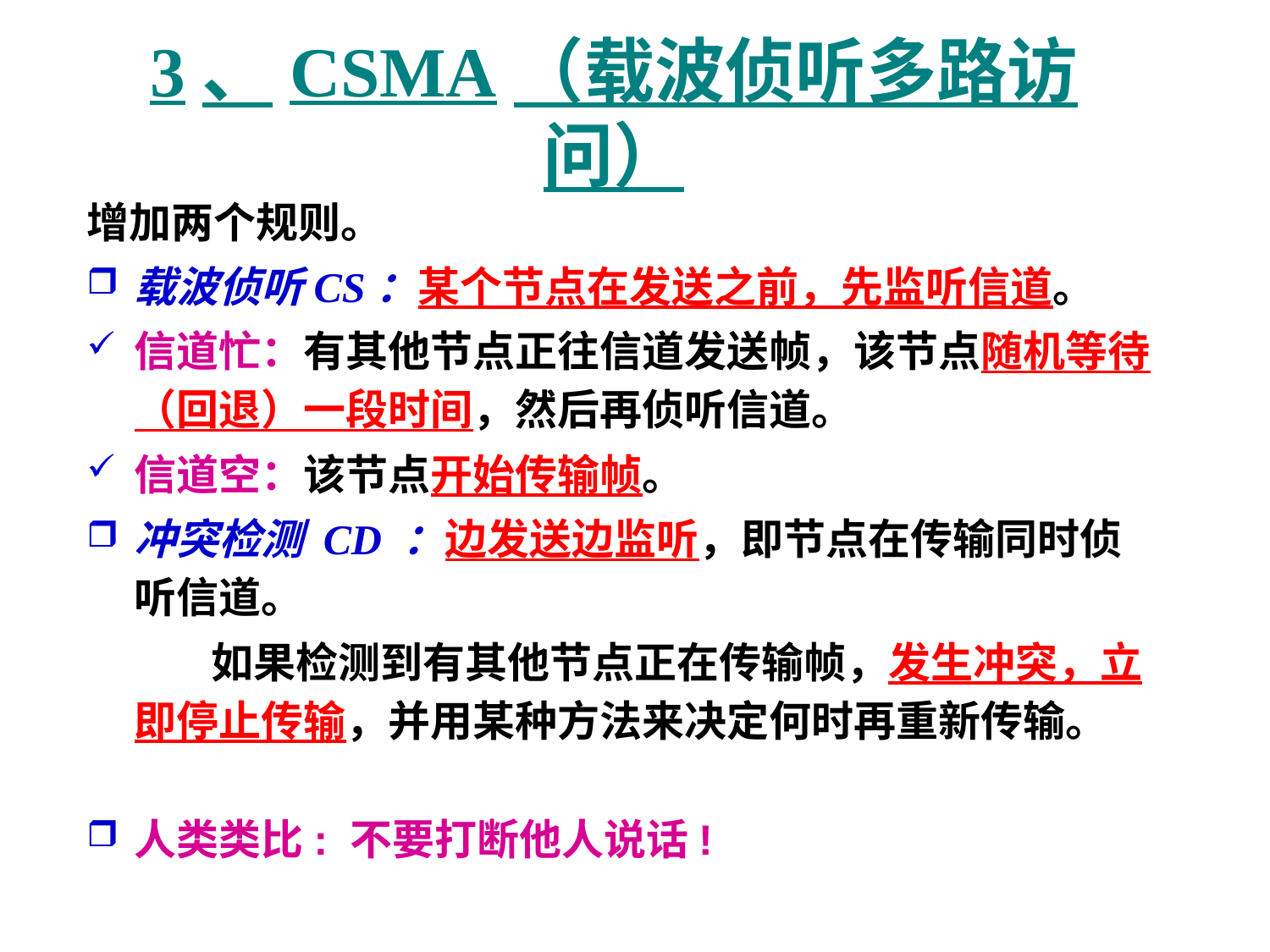

# 3、CSMA（载波侦听多路访问）
增加两个规则。
载波侦听CS：某个节点在发送之前，先监听信道。
信道忙：有其他节点正往信道发送帧，该节点随机等待（回退）一段时间，然后再侦听信道。
信道空：该节点开始传输帧。
冲突检测 CD ：边发送边监听，即节点在传输同时侦听信道。
            如果检测到有其他节点正在传输帧，发生冲突，立即停止传输，并用某种方法来决定何时再重新传输。

人类类比: 不要打断他人说话!
64